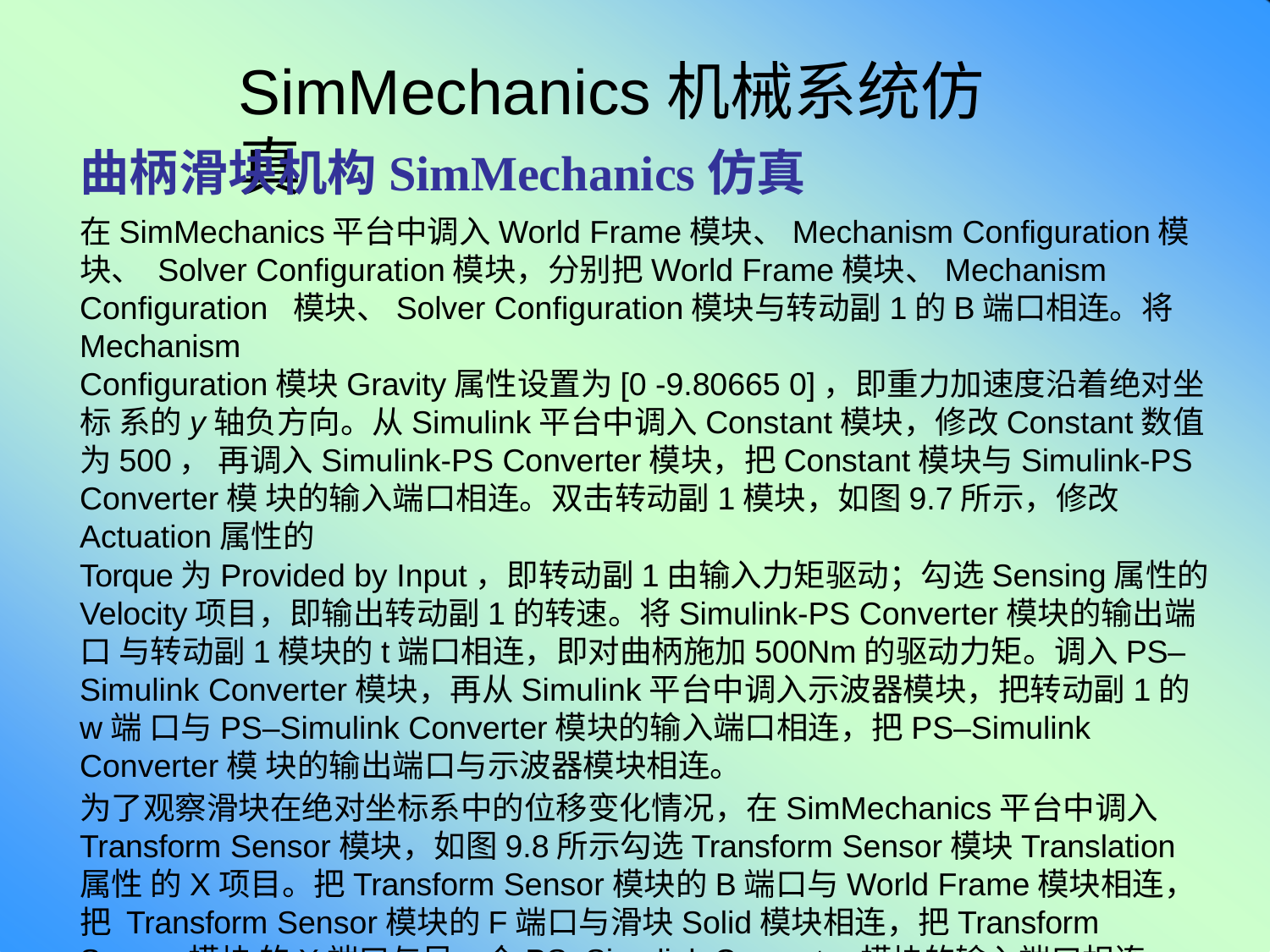

# SimMechanics机械系统仿真
曲柄滑块机构SimMechanics仿真
在SimMechanics平台中调入World Frame模块、Mechanism Configuration模块、 Solver Configuration模块，分别把World Frame模块、Mechanism Configuration  模块、Solver Configuration模块与转动副1的B端口相连。将Mechanism
Configuration模块Gravity属性设置为[0 -9.80665 0]，即重力加速度沿着绝对坐标 系的y轴负方向。从Simulink平台中调入Constant模块，修改Constant数值为500， 再调入Simulink-PS Converter模块，把Constant模块与Simulink-PS Converter模 块的输入端口相连。双击转动副1模块，如图9.7所示，修改Actuation属性的
Torque为Provided by Input，即转动副1由输入力矩驱动；勾选Sensing属性的
Velocity项目，即输出转动副1的转速。将Simulink-PS Converter模块的输出端口 与转动副1模块的t端口相连，即对曲柄施加500Nm的驱动力矩。调入PS–  Simulink Converter模块，再从Simulink平台中调入示波器模块，把转动副1的w端 口与PS–Simulink Converter模块的输入端口相连，把PS–Simulink Converter模 块的输出端口与示波器模块相连。
为了观察滑块在绝对坐标系中的位移变化情况，在SimMechanics平台中调入 Transform Sensor模块，如图9.8所示勾选Transform Sensor模块Translation属性 的X项目。把Transform Sensor模块的B端口与World Frame模块相连，把 Transform Sensor模块的F端口与滑块Solid模块相连，把Transform Sensor模块 的X端口与另一个PS–Simulink Converter模块的输入端口相连，进而通过
Simulink平台中的示波器模块观察滑块位移。